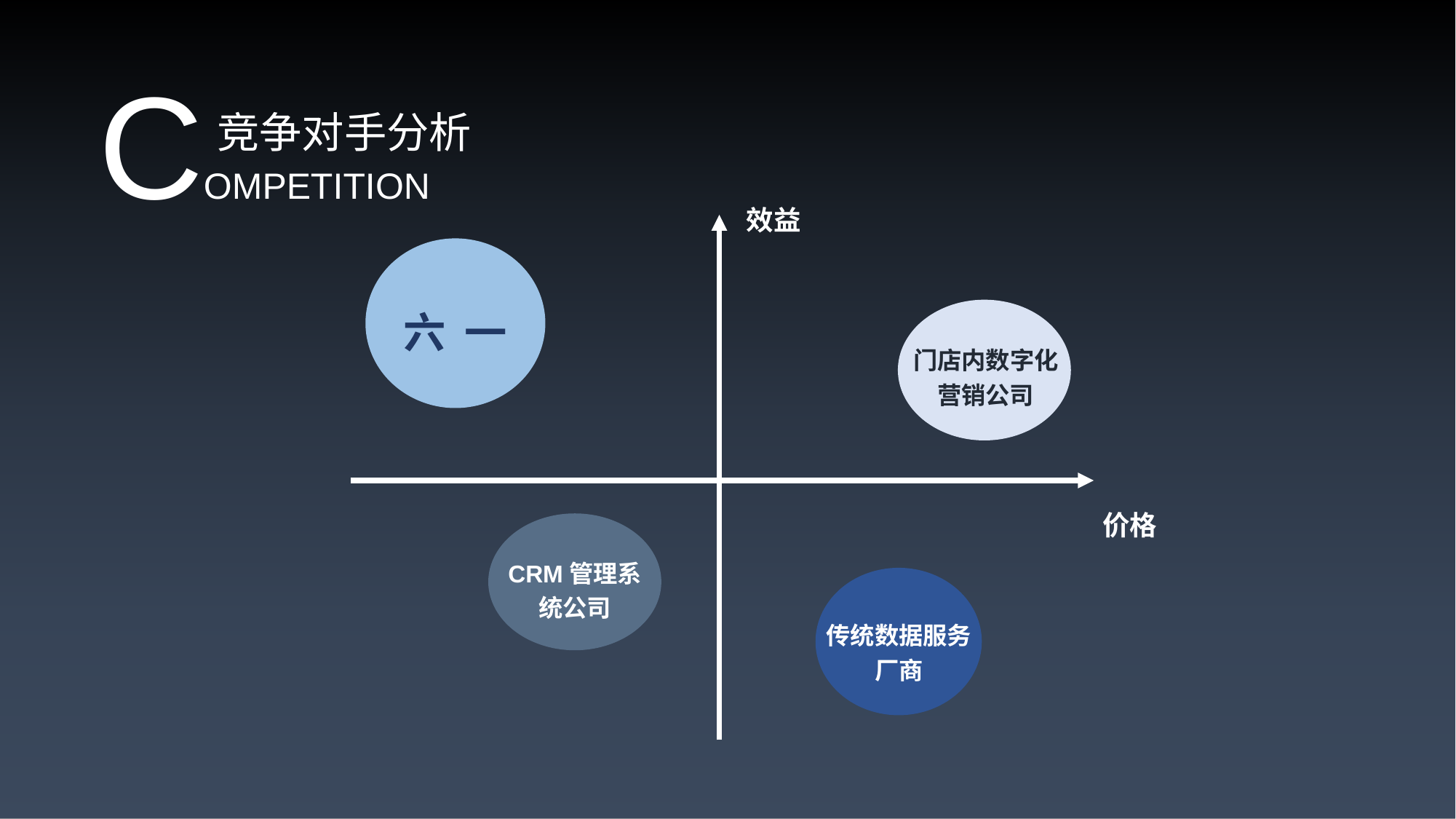

COMPETITION
竞争对手分析
效益

六  一

门店内数字化营销公司
价格

CRM管理系统公司

传统数据服务厂商